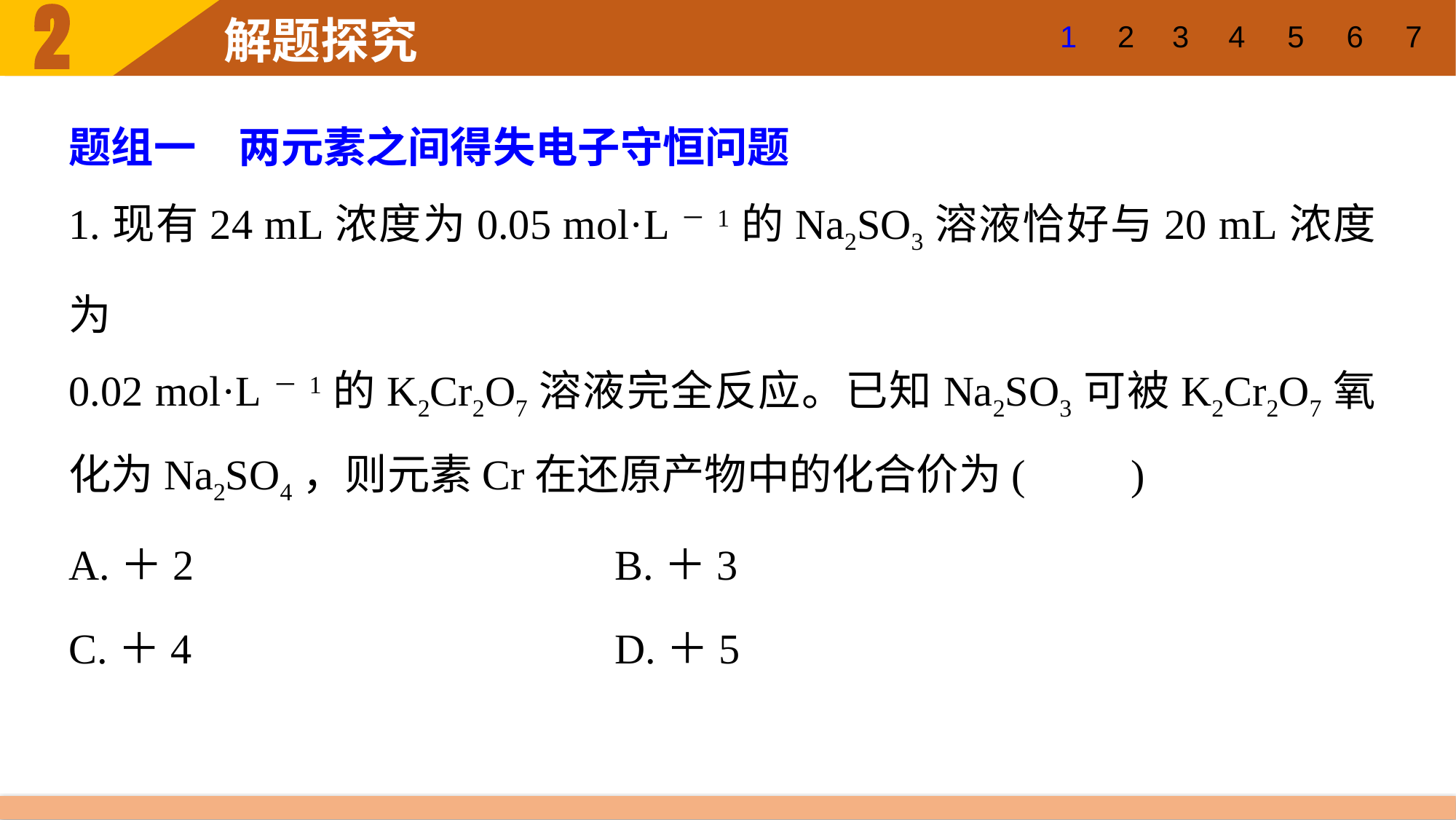

1
2
3
4
5
6
7
题组一　两元素之间得失电子守恒问题
1.现有24 mL浓度为0.05 mol·L－1的Na2SO3溶液恰好与20 mL浓度为
0.02 mol·L－1的K2Cr2O7溶液完全反应。已知Na2SO3可被K2Cr2O7氧化为Na2SO4，则元素Cr在还原产物中的化合价为(　　)
A.＋2  				B.＋3
C.＋4  				D.＋5